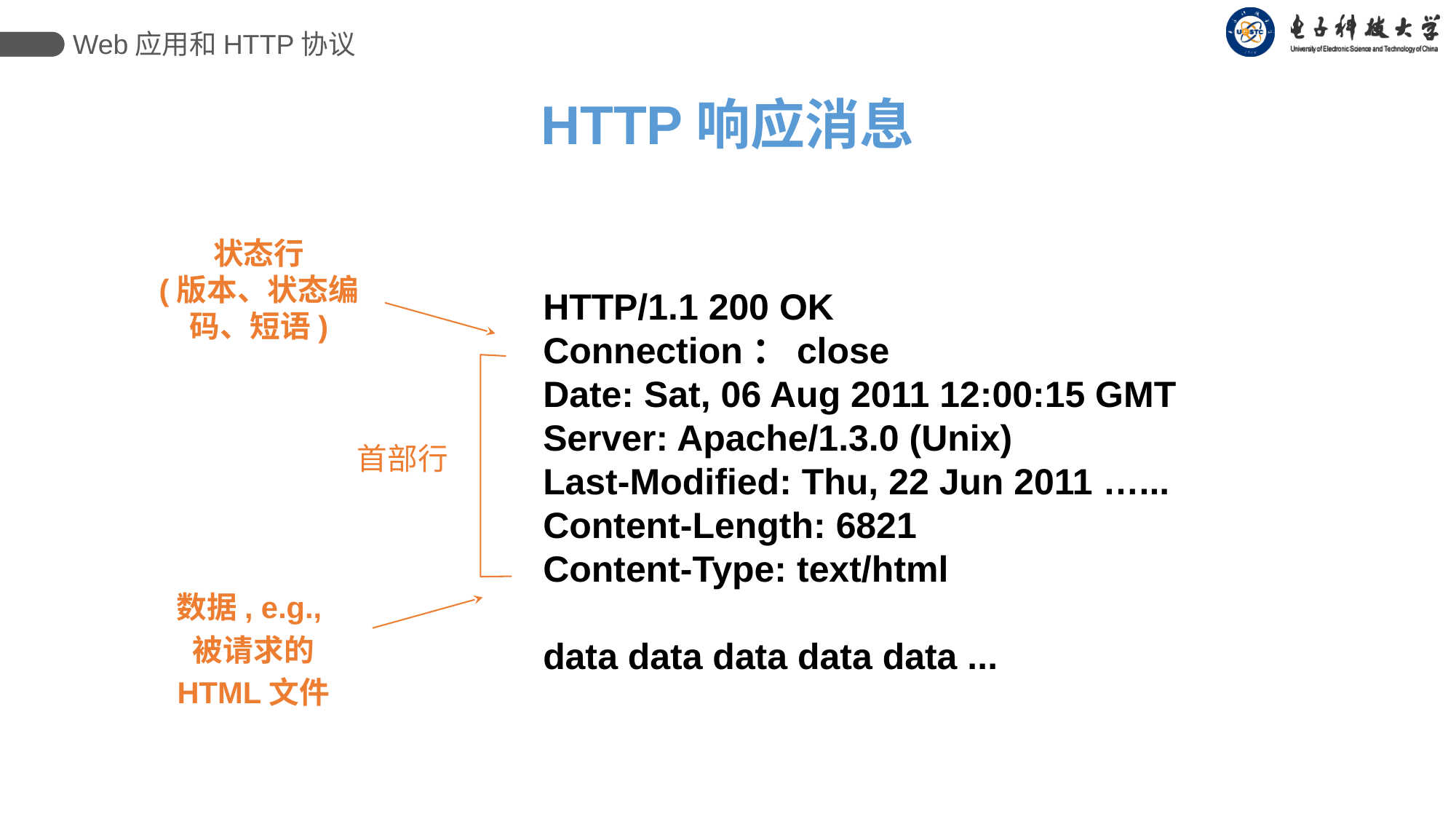

Web应用和HTTP协议

HTTP响应消息
状态行
(版本、状态编码、短语)
HTTP/1.1 200 OK
Connection：close
Date: Sat, 06 Aug 2011 12:00:15 GMT
Server: Apache/1.3.0 (Unix)
Last-Modified: Thu, 22 Jun 2011 …...
Content-Length: 6821
Content-Type: text/html

data data data data data ...

首部行
数据, e.g.,
被请求的
HTML文件